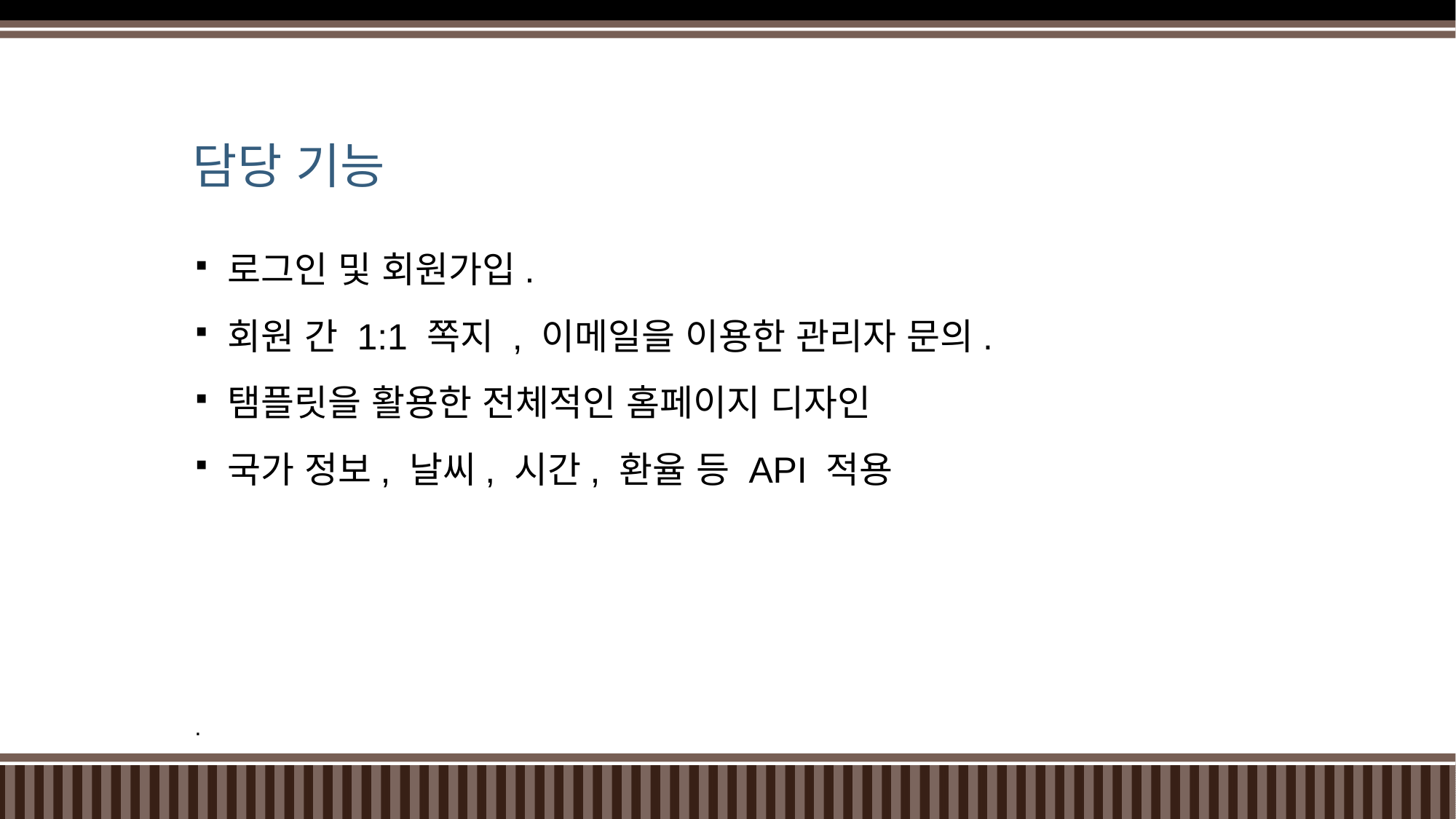

# 담당 기능
로그인 및 회원가입.
회원 간 1:1 쪽지 , 이메일을 이용한 관리자 문의.
탬플릿을 활용한 전체적인 홈페이지 디자인
국가 정보, 날씨, 시간, 환율 등 API 적용
.